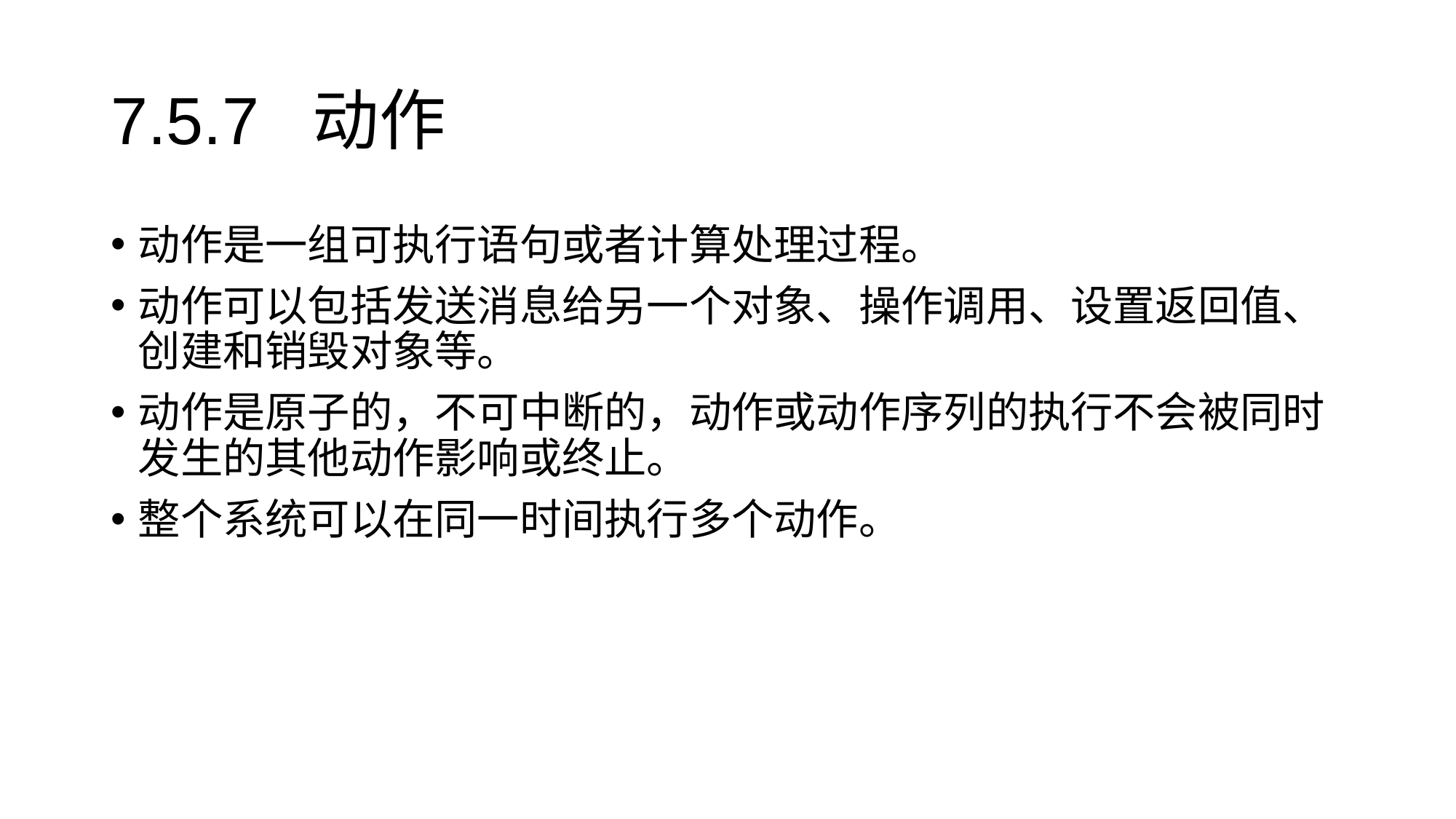

# 7.5.7  动作
动作是一组可执行语句或者计算处理过程。
动作可以包括发送消息给另一个对象、操作调用、设置返回值、创建和销毁对象等。
动作是原子的，不可中断的，动作或动作序列的执行不会被同时发生的其他动作影响或终止。
整个系统可以在同一时间执行多个动作。